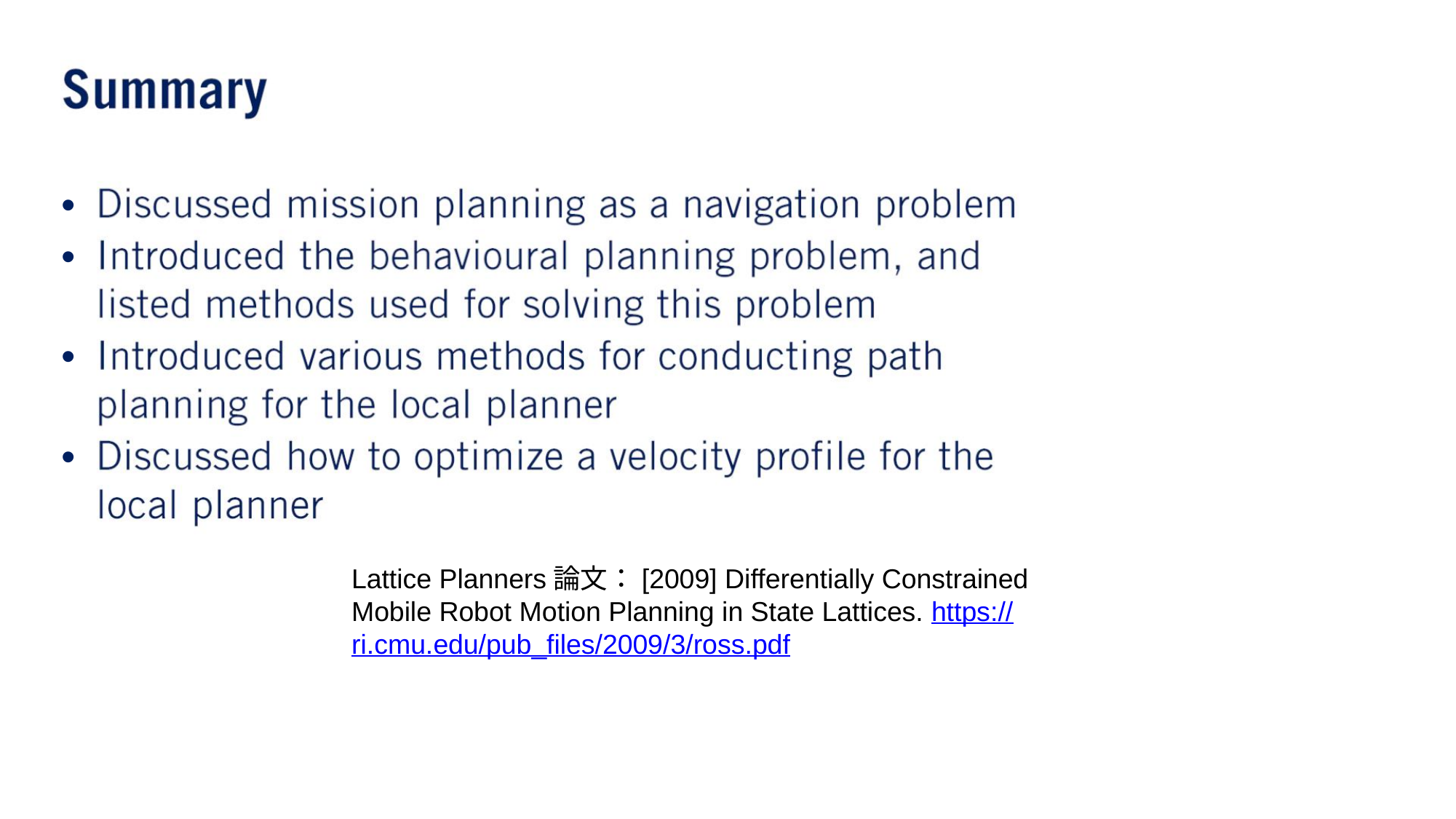

•
•
•
•
Lattice Planners論⽂：[2009] Differentially Constrained Mobile Robot Motion Planning in State Lattices. https://ri.cmu.edu/pub_files/2009/3/ross.pdf